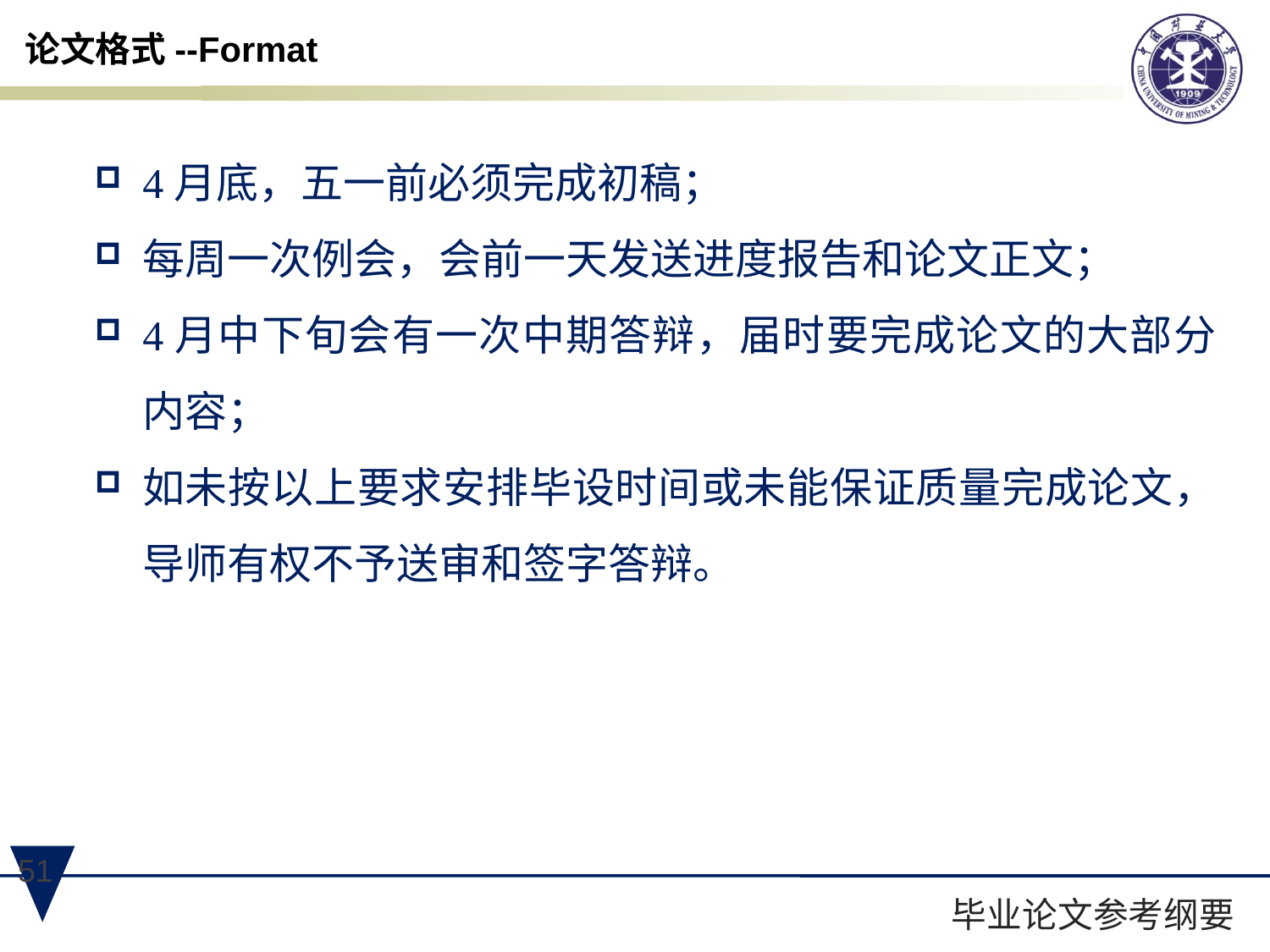

论文格式--Format
4月底，五一前必须完成初稿；
每周一次例会，会前一天发送进度报告和论文正文；
4月中下旬会有一次中期答辩，届时要完成论文的大部分内容；
如未按以上要求安排毕设时间或未能保证质量完成论文，导师有权不予送审和签字答辩。